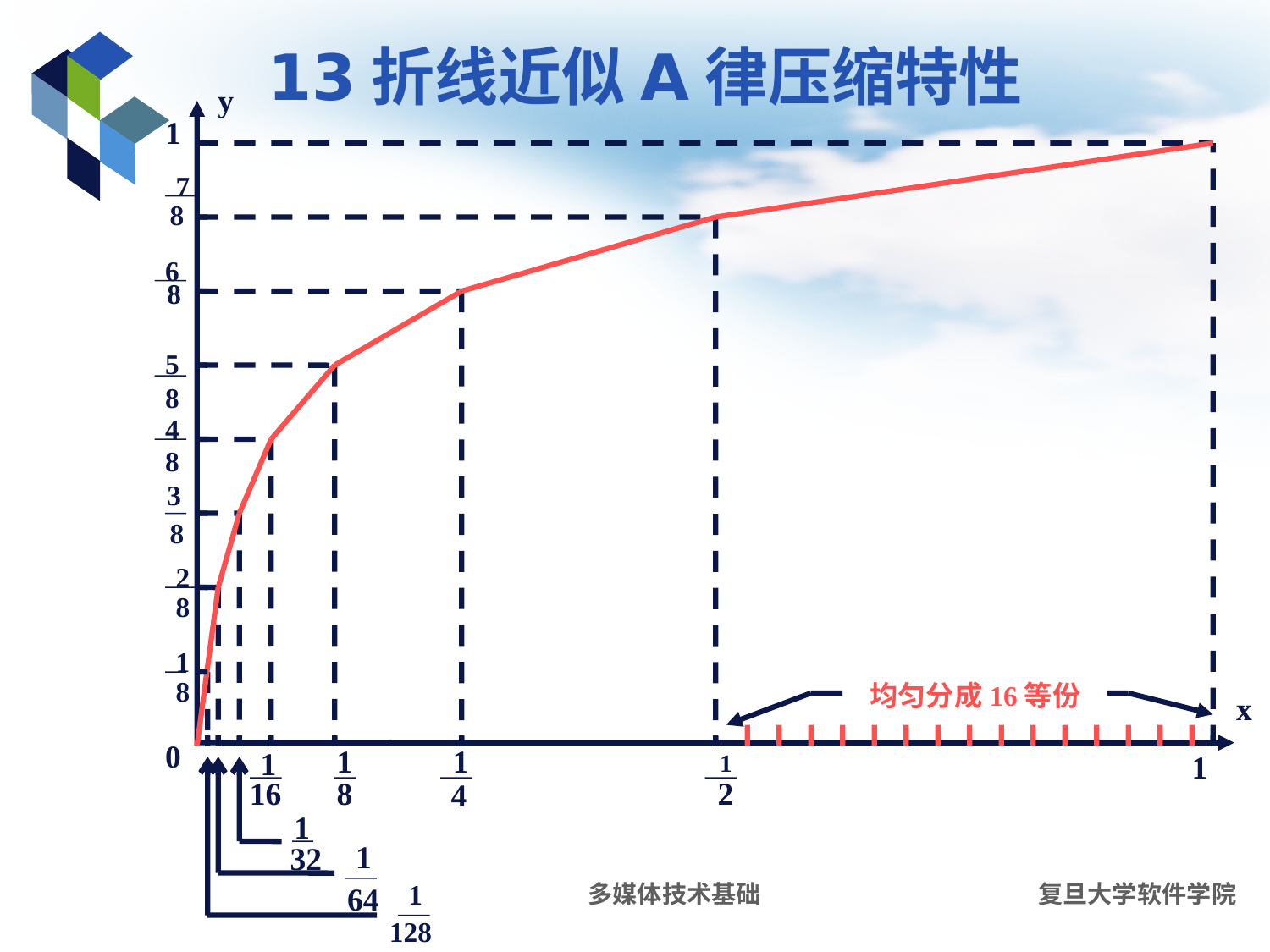

# 13折线近似A律压缩特性
y

1

7
8

6
8

5
8

4
8

3
8

2
8

1
8

均匀分成16等份

x
0

1
1
1
1
1

16
8
2
4

1
1
64

32

1
多媒体技术基础
128